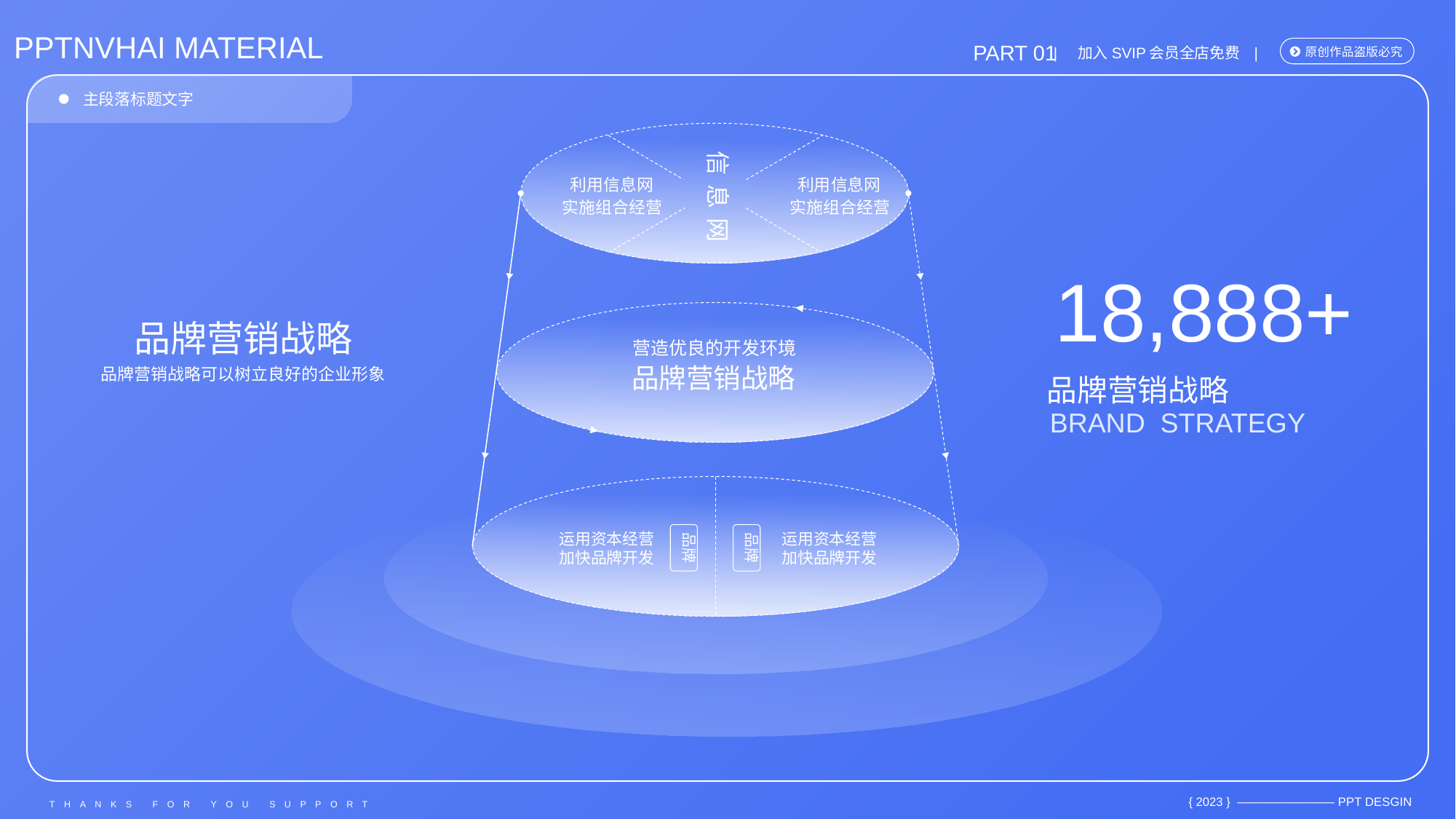

信息网
利用信息网
利用信息网
实施组合经营
实施组合经营

营造优良的开发环境
品牌营销战略

运用资本经营加快品牌开发
运用资本经营加快品牌开发

品牌
品牌
18,888+
品牌营销战略
品牌营销战略可以树立良好的企业形象
品牌营销战略
Brand  strategy